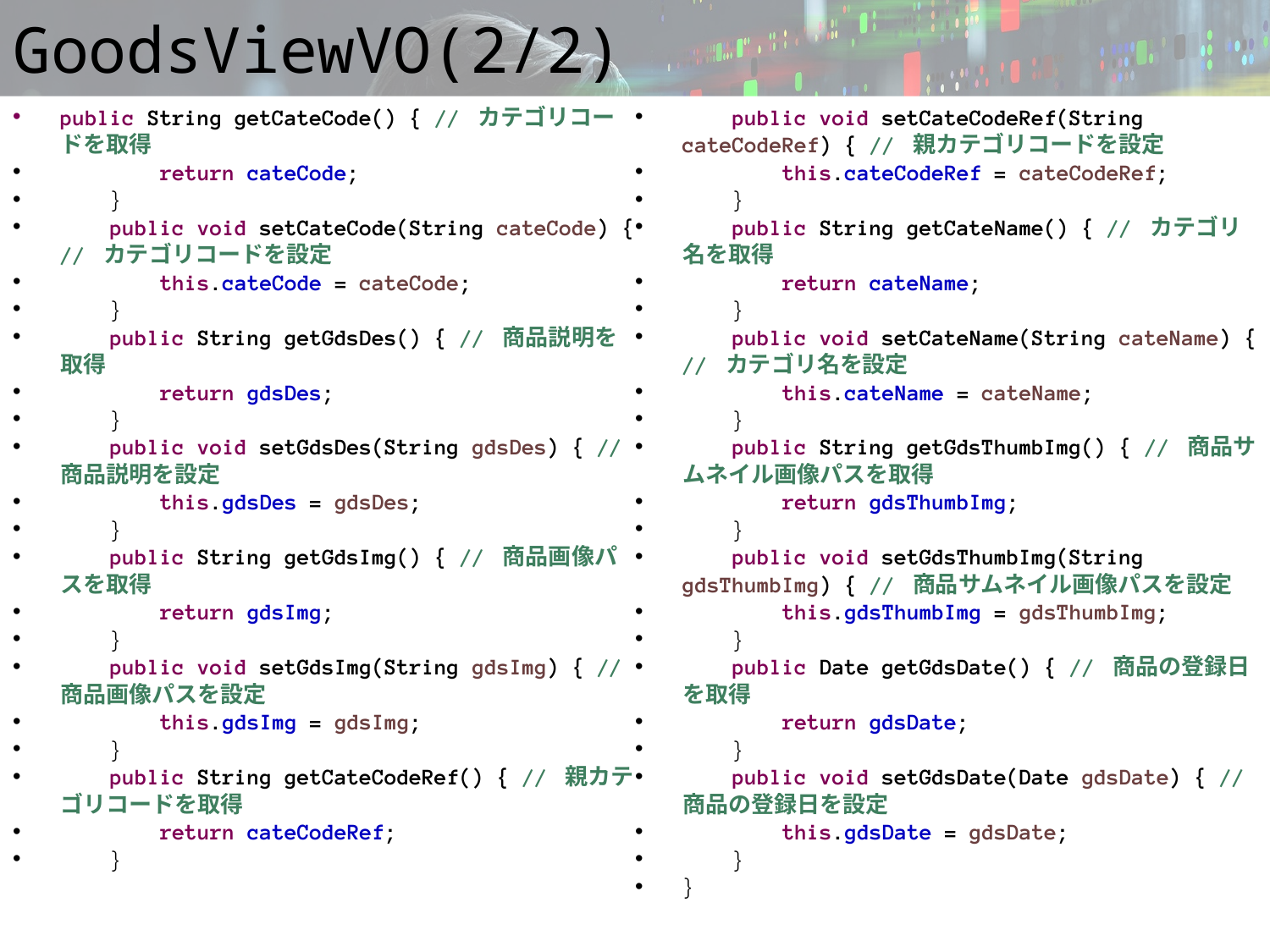

# GoodsViewVO(2/2)
public String getCateCode() { // カテゴリコードを取得
        return cateCode;
    }
    public void setCateCode(String cateCode) { // カテゴリコードを設定
        this.cateCode = cateCode;
    }
    public String getGdsDes() { // 商品説明を取得
        return gdsDes;
    }
    public void setGdsDes(String gdsDes) { // 商品説明を設定
        this.gdsDes = gdsDes;
    }
    public String getGdsImg() { // 商品画像パスを取得
        return gdsImg;
    }
    public void setGdsImg(String gdsImg) { // 商品画像パスを設定
        this.gdsImg = gdsImg;
    }
    public String getCateCodeRef() { // 親カテゴリコードを取得
        return cateCodeRef;
    }

    public void setCateCodeRef(String cateCodeRef) { // 親カテゴリコードを設定
        this.cateCodeRef = cateCodeRef;
    }
    public String getCateName() { // カテゴリ名を取得
        return cateName;
    }
    public void setCateName(String cateName) { // カテゴリ名を設定
        this.cateName = cateName;
    }
    public String getGdsThumbImg() { // 商品サムネイル画像パスを取得
        return gdsThumbImg;
    }
    public void setGdsThumbImg(String gdsThumbImg) { // 商品サムネイル画像パスを設定
        this.gdsThumbImg = gdsThumbImg;
    }
    public Date getGdsDate() { // 商品の登録日を取得
        return gdsDate;
    }
    public void setGdsDate(Date gdsDate) { // 商品の登録日を設定
        this.gdsDate = gdsDate;
    }
}